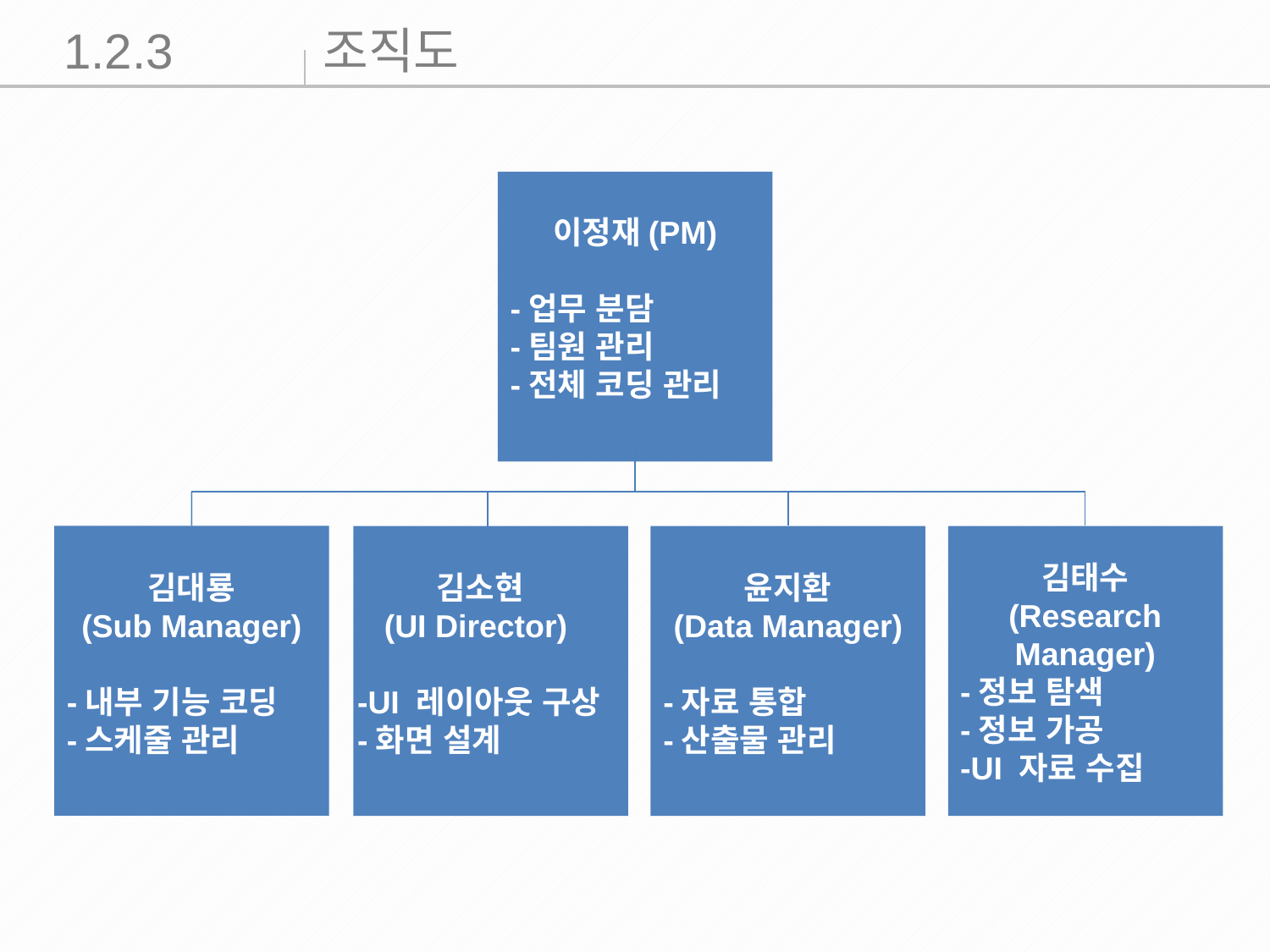

1.2.3          조직도

이정재(PM)

-업무 분담
-팀원 관리
-전체 코딩 관리

김태수
(Research
Manager)
-정보 탐색
-정보 가공
-UI 자료 수집
김대룡
(Sub Manager)

-내부 기능 코딩
-스케줄 관리
        김소현
   (UI Director)

-UI 레이아웃 구상
-화면 설계
윤지환
(Data Manager)

-자료 통합
-산출물 관리